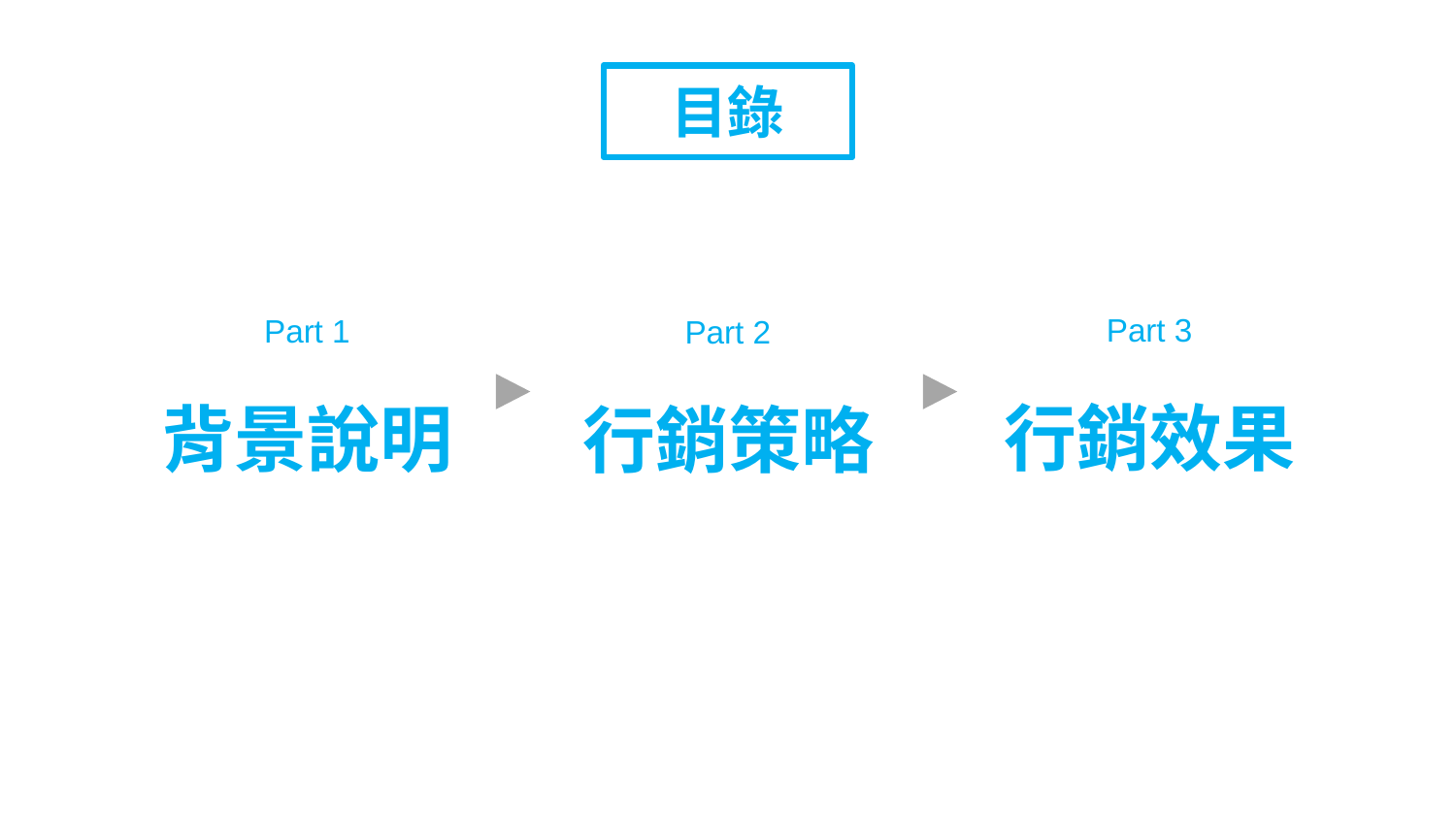

# 目錄
Part 3
行銷效果
Part 1
背景說明
Part 2
行銷策略